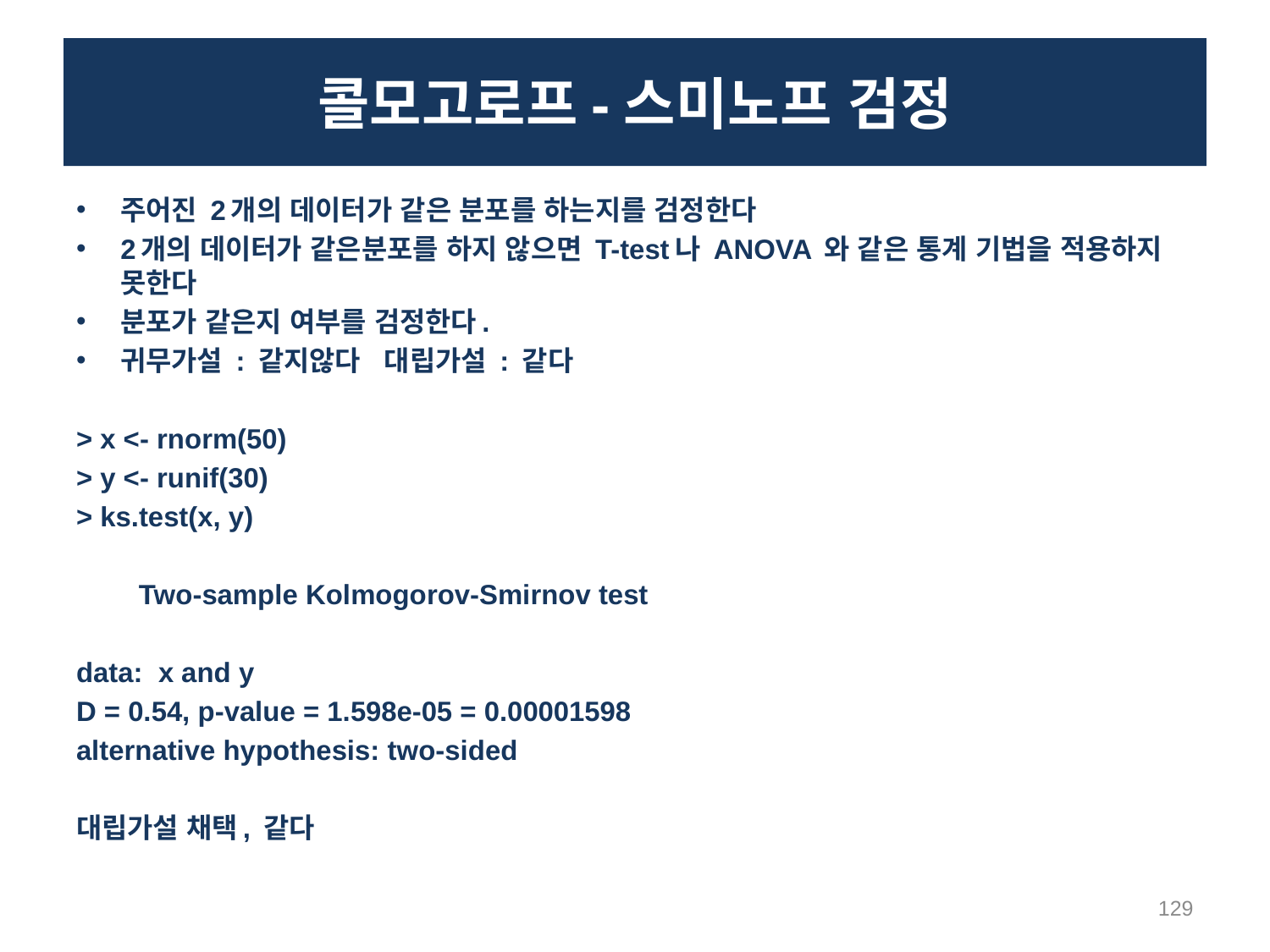

# 콜모고로프-스미노프 검정
주어진 2개의 데이터가 같은 분포를 하는지를 검정한다
2개의 데이터가 같은분포를 하지 않으면 T-test나 ANOVA 와 같은 통계 기법을 적용하지 못한다
분포가 같은지 여부를 검정한다.
귀무가설 : 같지않다   대립가설 : 같다

> x <- rnorm(50)
> y <- runif(30)
> ks.test(x, y)

        Two-sample Kolmogorov-Smirnov test

data:  x and y
D = 0.54, p-value = 1.598e-05 = 0.00001598
alternative hypothesis: two-sided

대립가설 채택, 같다

129